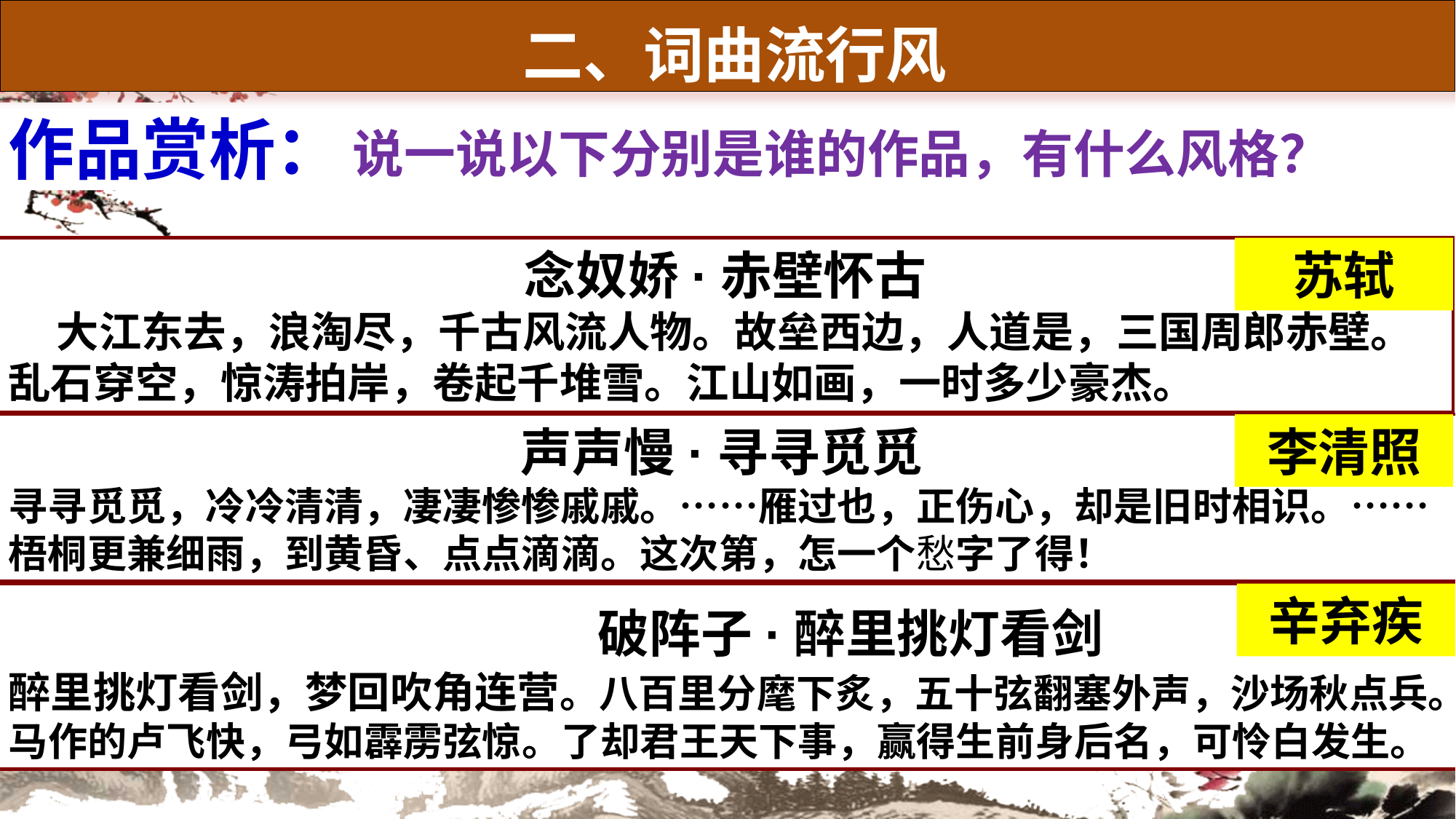

二、词曲流行风
作品赏析：
说一说以下分别是谁的作品，有什么风格？
念奴娇·赤壁怀古
    大江东去，浪淘尽，千古风流人物。故垒西边，人道是，三国周郎赤壁。乱石穿空，惊涛拍岸，卷起千堆雪。江山如画，一时多少豪杰。
苏轼
声声慢·寻寻觅觅
寻寻觅觅，冷冷清清，凄凄惨惨戚戚。……雁过也，正伤心，却是旧时相识。……梧桐更兼细雨，到黄昏、点点滴滴。这次第，怎一个愁字了得！
李清照
     破阵子·醉里挑灯看剑
醉里挑灯看剑，梦回吹角连营。八百里分麾下炙，五十弦翻塞外声，沙场秋点兵。
马作的卢飞快，弓如霹雳弦惊。了却君王天下事，赢得生前身后名，可怜白发生。
辛弃疾
17